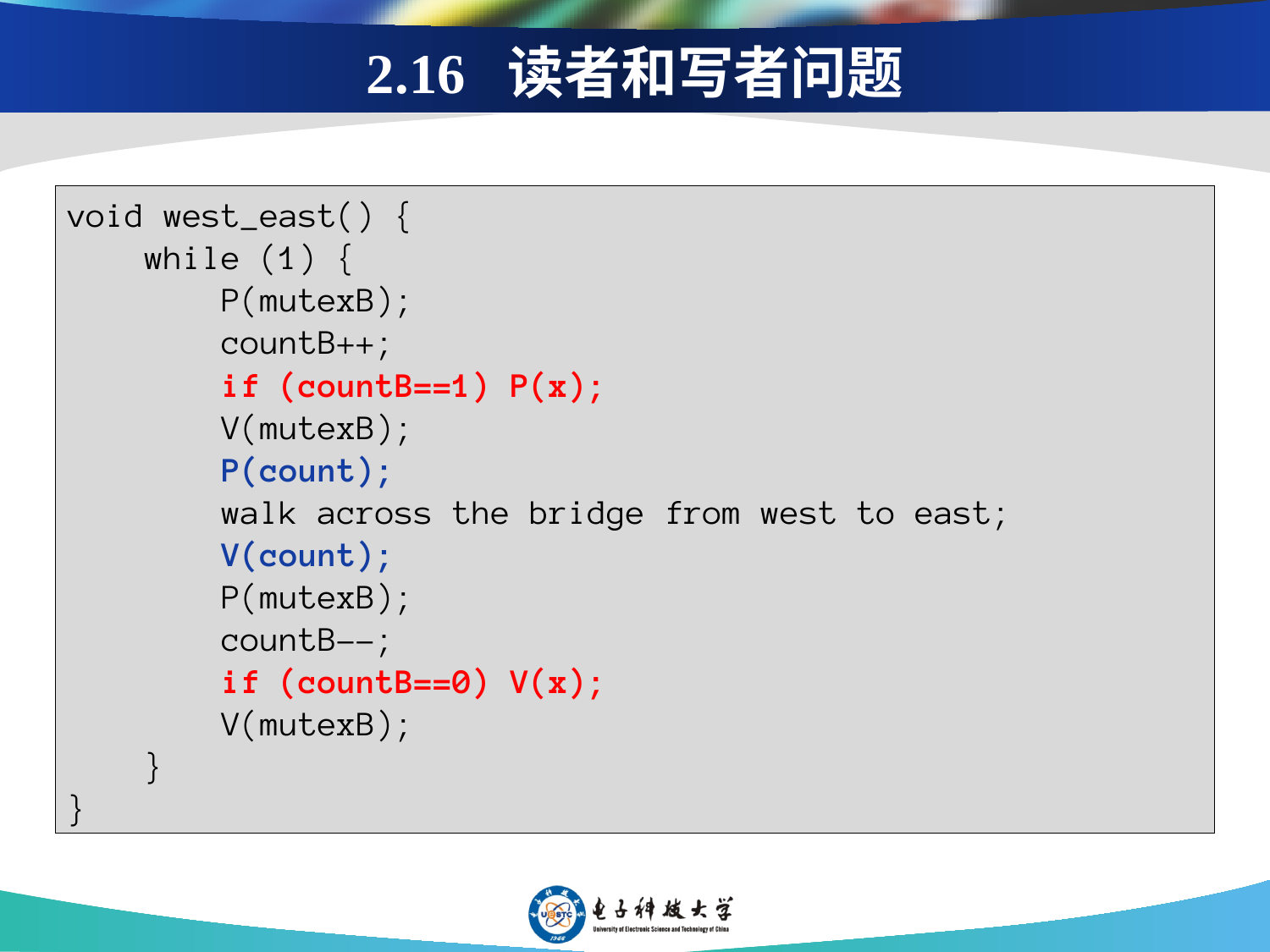

2.16  读者和写者问题
void west_east() {
    while (1) {
        P(mutexB);
        countB++;
        if (countB==1) P(x);
        V(mutexB);
        P(count);
        walk across the bridge from west to east;
        V(count);
        P(mutexB);
        countB--;
        if (countB==0) V(x);
        V(mutexB);
    }
}